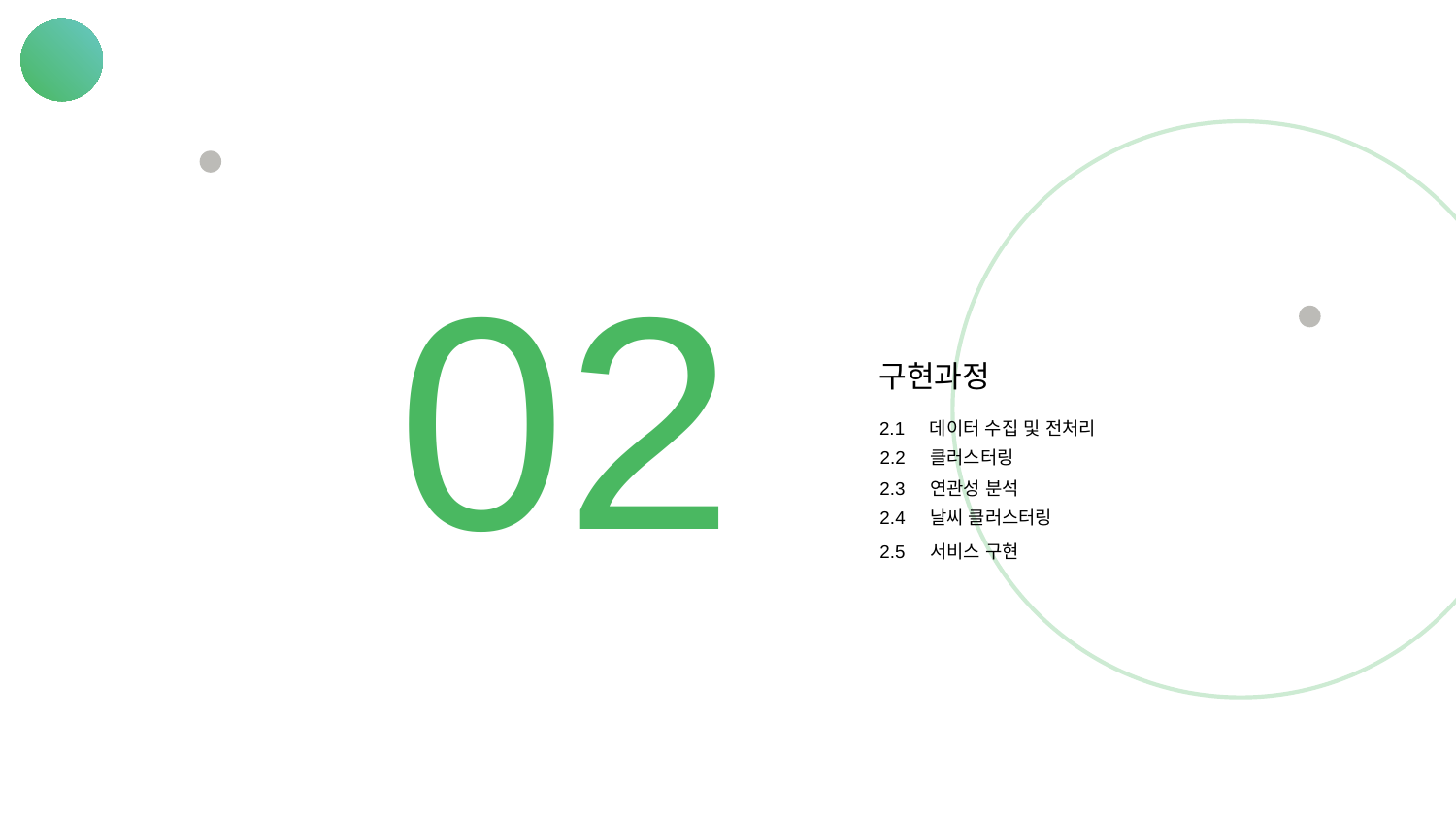

02

구현과정
2.1    데이터 수집 및 전처리
2.2    클러스터링
2.3    연관성 분석
2.4    날씨 클러스터링
2.5    서비스 구현